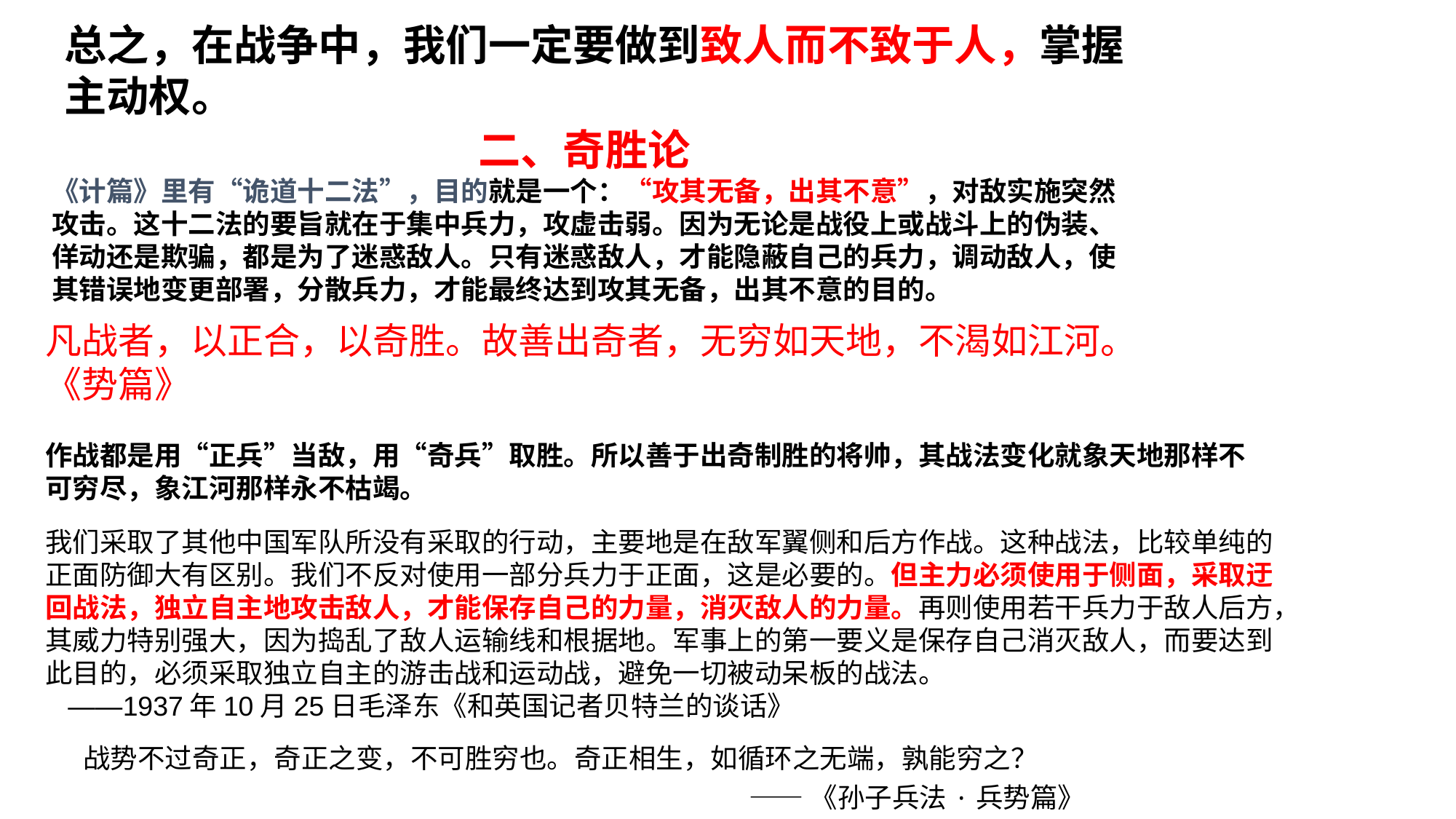

总之，在战争中，我们一定要做到致人而不致于人，掌握主动权。
二、奇胜论
《计篇》里有“诡道十二法”，目的就是一个：“攻其无备，出其不意”，对敌实施突然攻击。这十二法的要旨就在于集中兵力，攻虚击弱。因为无论是战役上或战斗上的伪装、佯动还是欺骗，都是为了迷惑敌人。只有迷惑敌人，才能隐蔽自己的兵力，调动敌人，使其错误地变更部署，分散兵力，才能最终达到攻其无备，出其不意的目的。
凡战者，以正合，以奇胜。故善出奇者，无穷如天地，不渴如江河。       《势篇》
作战都是用“正兵”当敌，用“奇兵”取胜。所以善于出奇制胜的将帅，其战法变化就象天地那样不可穷尽，象江河那样永不枯竭。
我们采取了其他中国军队所没有采取的行动，主要地是在敌军翼侧和后方作战。这种战法，比较单纯的正面防御大有区别。我们不反对使用一部分兵力于正面，这是必要的。但主力必须使用于侧面，采取迂回战法，独立自主地攻击敌人，才能保存自己的力量，消灭敌人的力量。再则使用若干兵力于敌人后方，其威力特别强大，因为捣乱了敌人运输线和根据地。军事上的第一要义是保存自己消灭敌人，而要达到此目的，必须采取独立自主的游击战和运动战，避免一切被动呆板的战法。
   ——1937年10月25日毛泽东《和英国记者贝特兰的谈话》
战势不过奇正，奇正之变，不可胜穷也。奇正相生，如循环之无端，孰能穷之？
——《孙子兵法·兵势篇》